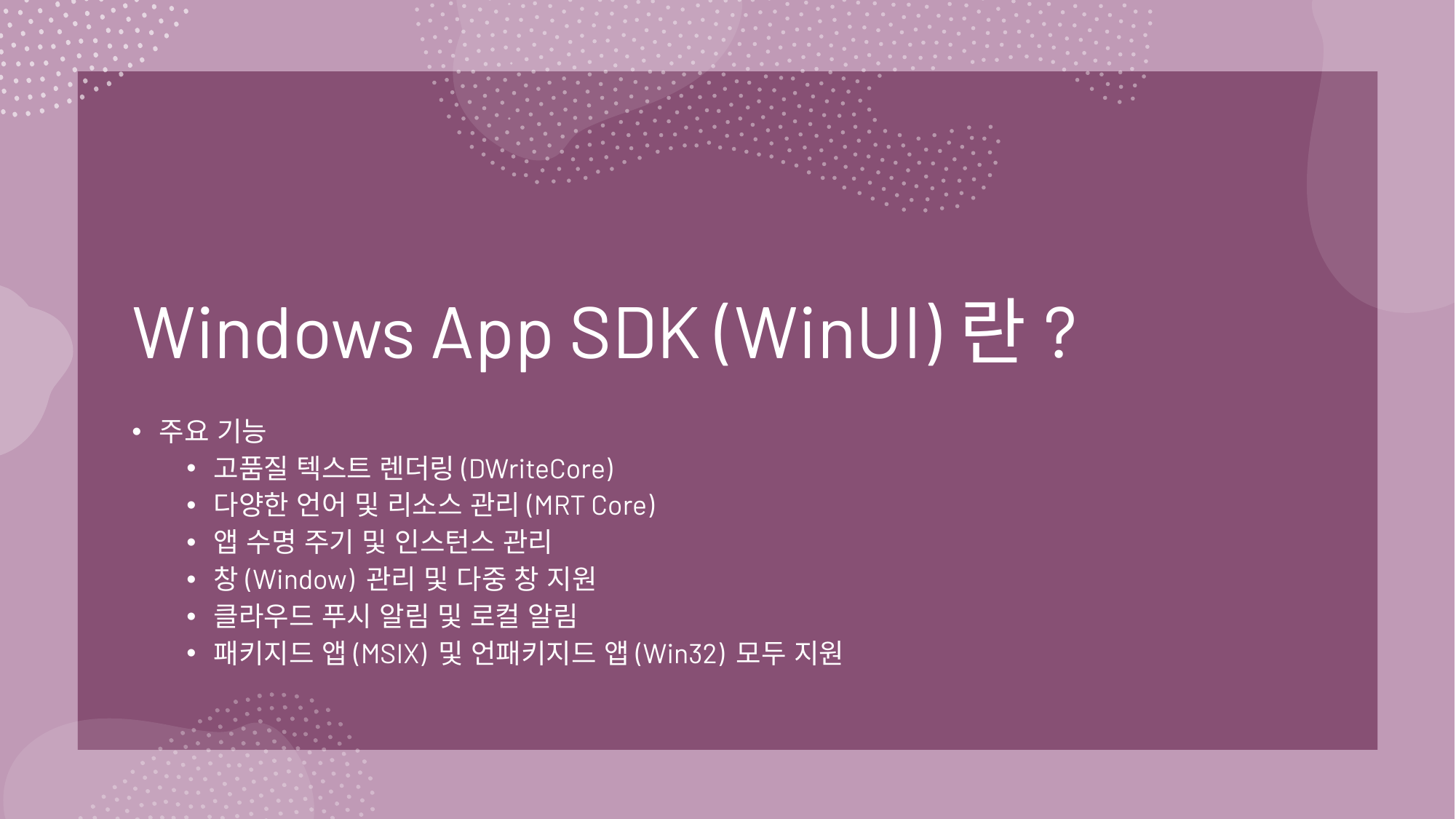

# Windows App SDK (WinUI)란?
주요 기능
고품질 텍스트 렌더링(DWriteCore)
다양한 언어 및 리소스 관리(MRT Core)
앱 수명 주기 및 인스턴스 관리
창(Window) 관리 및 다중 창 지원
클라우드 푸시 알림 및 로컬 알림
패키지드 앱(MSIX) 및 언패키지드 앱(Win32) 모두 지원